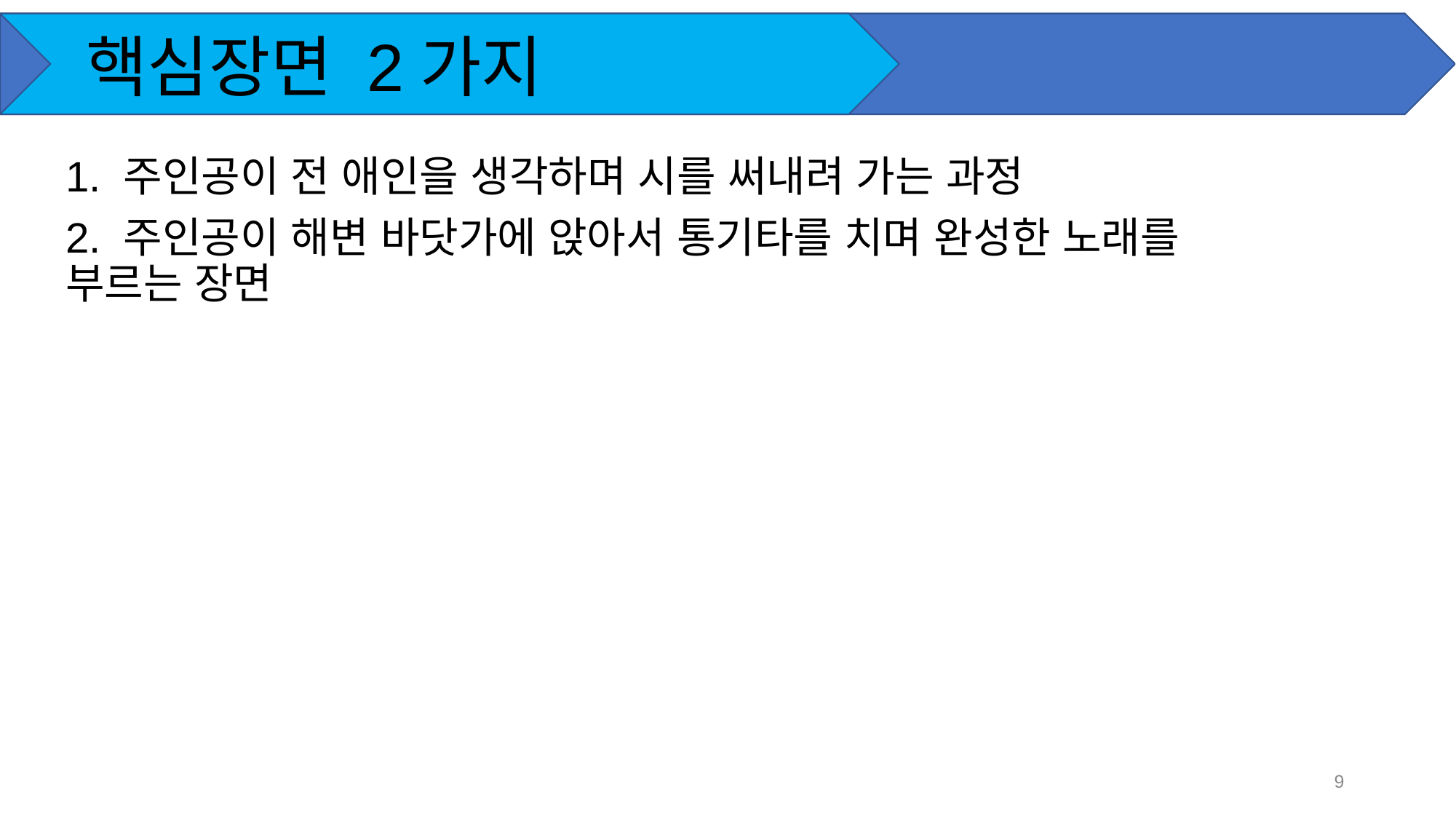

# 핵심장면 2가지
1. 주인공이 전 애인을 생각하며 시를 써내려 가는 과정
2. 주인공이 해변 바닷가에 앉아서 통기타를 치며 완성한 노래를 부르는 장면
9